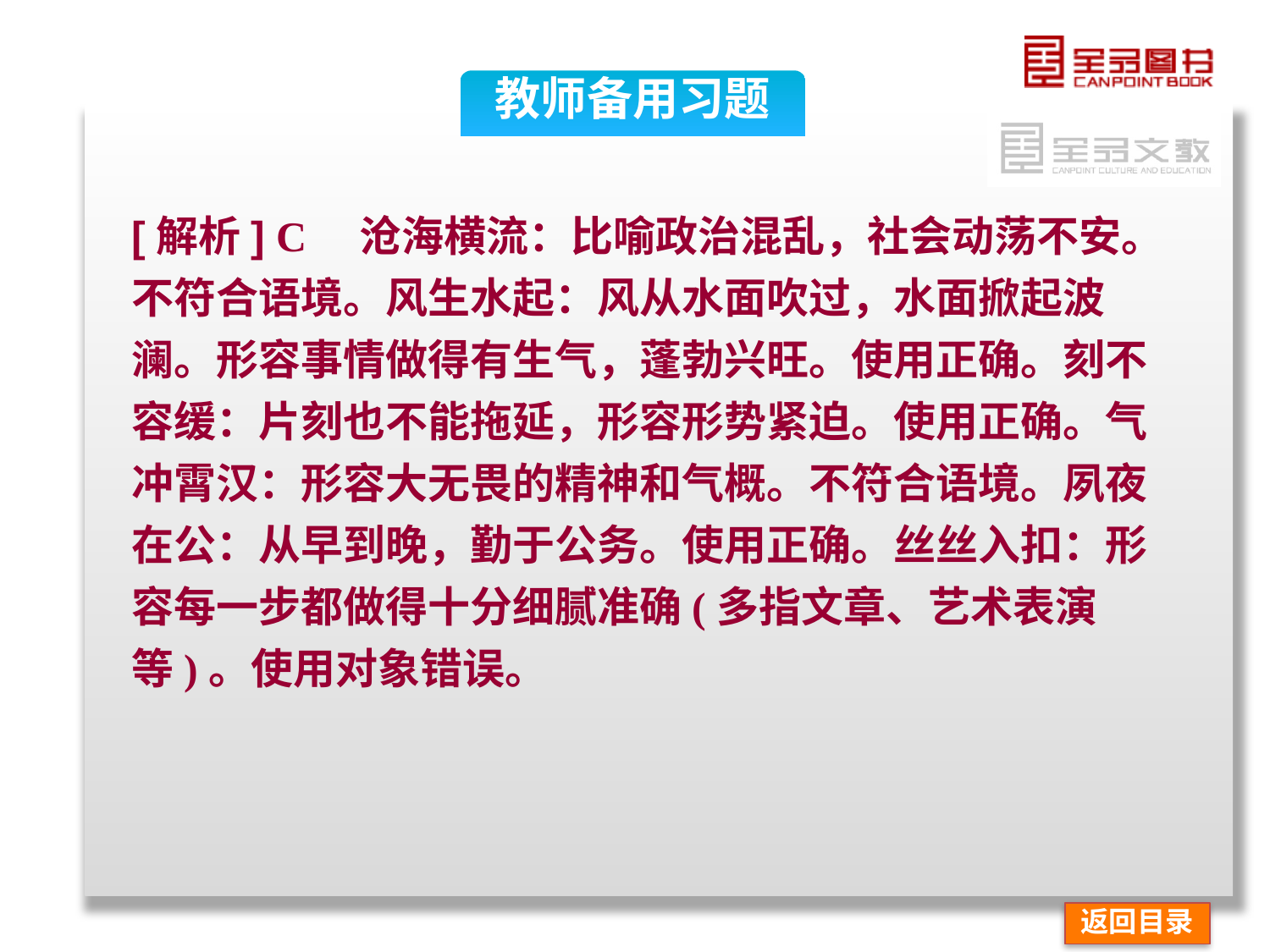

教师备用习题
[解析] C　沧海横流：比喻政治混乱，社会动荡不安。不符合语境。风生水起：风从水面吹过，水面掀起波澜。形容事情做得有生气，蓬勃兴旺。使用正确。刻不容缓：片刻也不能拖延，形容形势紧迫。使用正确。气冲霄汉：形容大无畏的精神和气概。不符合语境。夙夜在公：从早到晚，勤于公务。使用正确。丝丝入扣：形容每一步都做得十分细腻准确(多指文章、艺术表演等)。使用对象错误。
返回目录